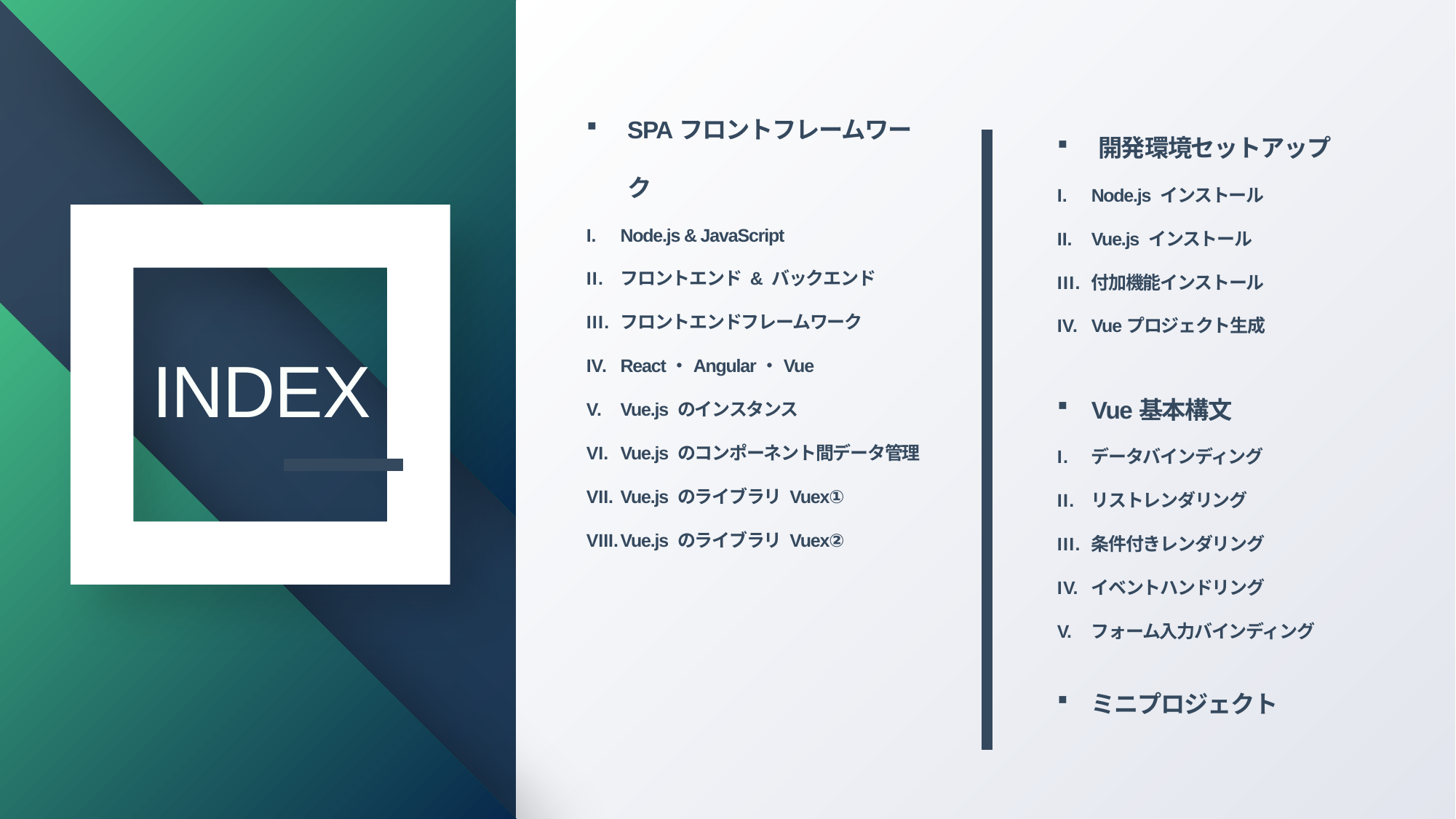

開発環境セットアップ
Node.js インストール
Vue.js インストール
付加機能インストール
Vueプロジェクト生成

Vue基本構文
データバインディング
リストレンダリング
条件付きレンダリング
イベントハンドリング
フォーム入力バインディング

ミニプロジェクト
SPAフロントフレームワーク
Node.js & JavaScript
フロントエンド & バックエンド
フロントエンドフレームワーク
React・Angular・Vue
Vue.js のインスタンス
Vue.js のコンポーネント間データ管理
Vue.js のライブラリ Vuex①
Vue.js のライブラリ Vuex②
INDEX